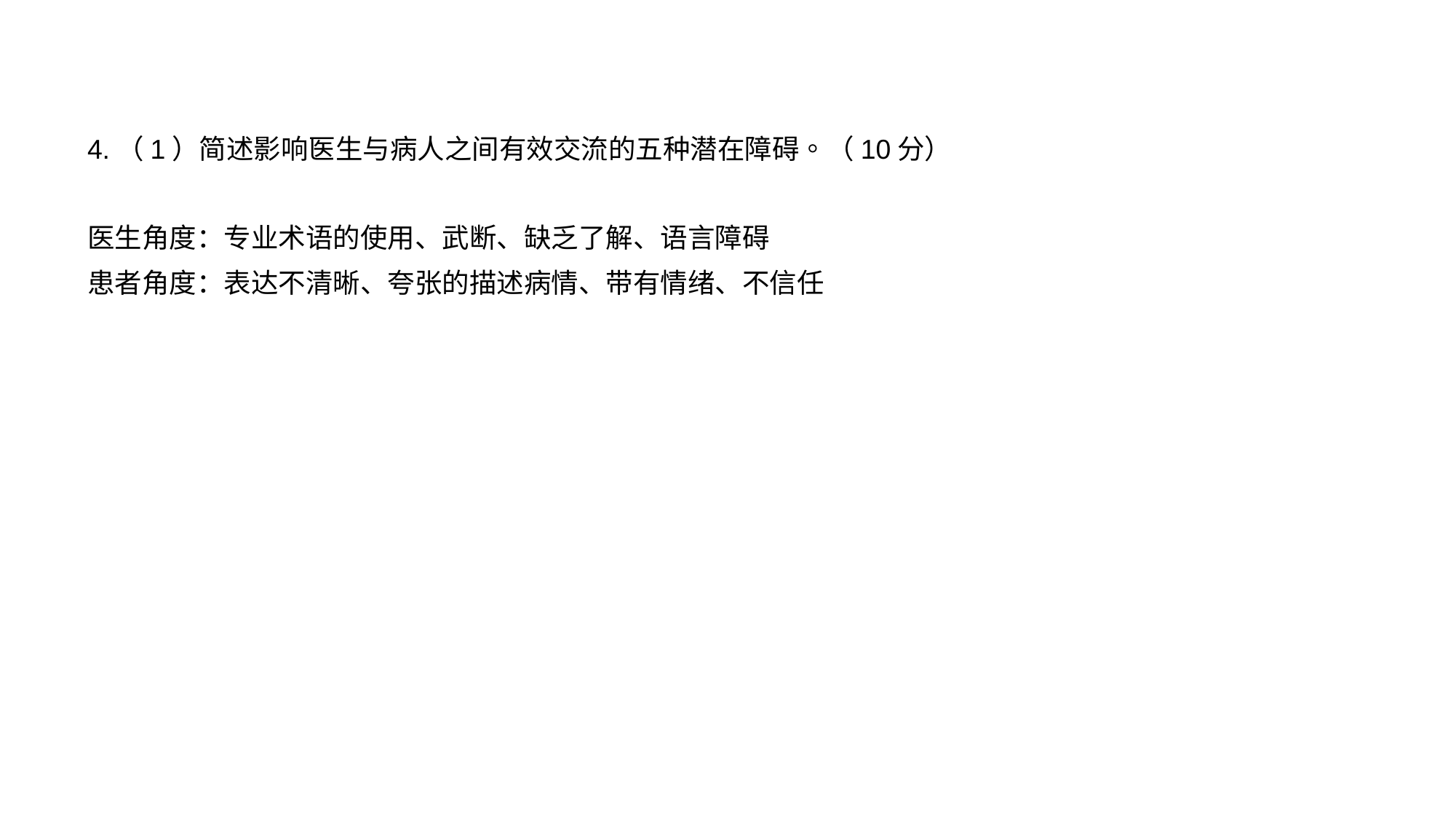

4.（1）简述影响医生与病人之间有效交流的五种潜在障碍。（10分）

医生角度：专业术语的使用、武断、缺乏了解、语言障碍
患者角度：表达不清晰、夸张的描述病情、带有情绪、不信任